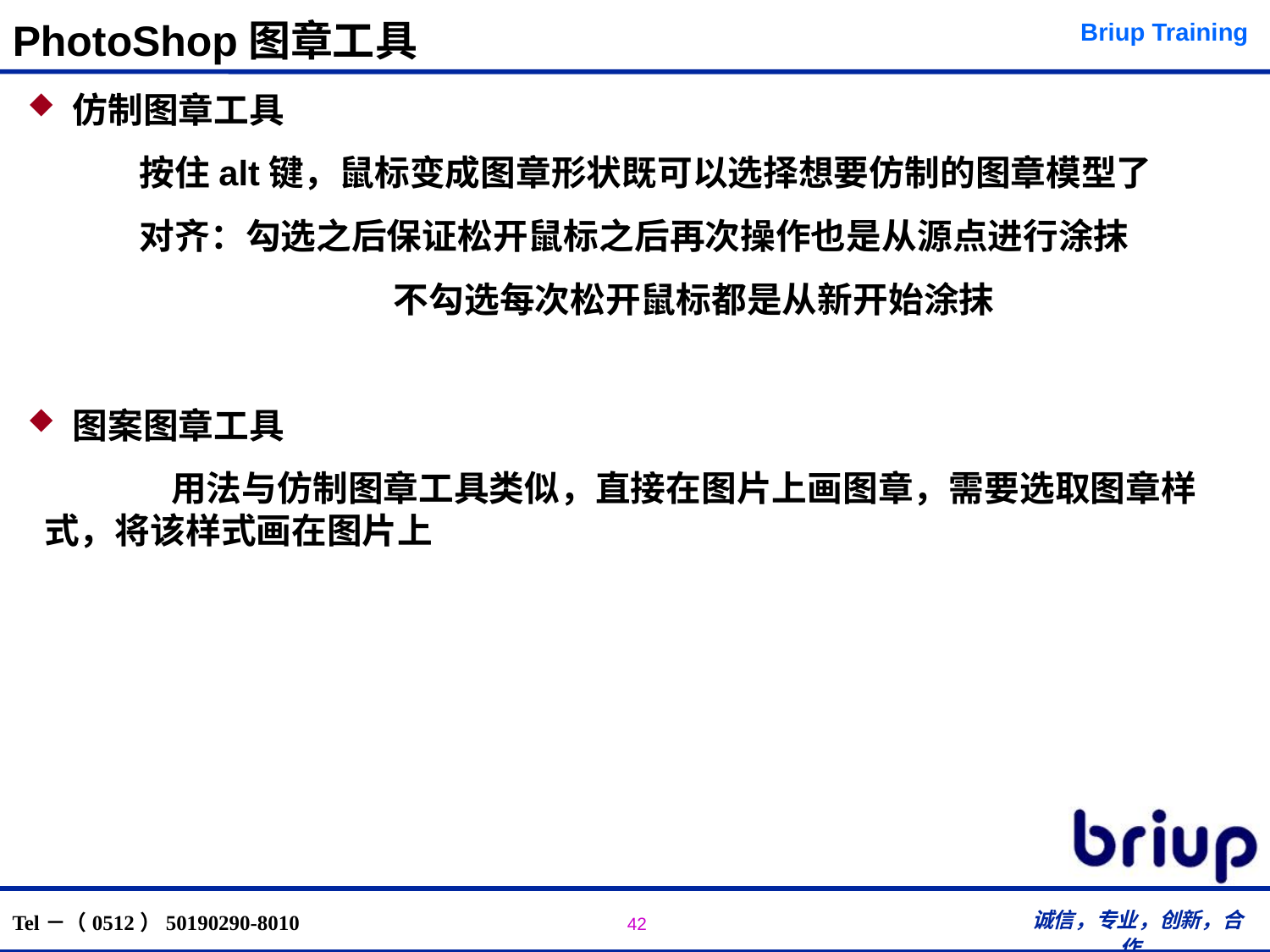

# PhotoShop图章工具
仿制图章工具
	按住alt键，鼠标变成图章形状既可以选择想要仿制的图章模型了
	对齐：勾选之后保证松开鼠标之后再次操作也是从源点进行涂抹
			不勾选每次松开鼠标都是从新开始涂抹

图案图章工具
	用法与仿制图章工具类似，直接在图片上画图章，需要选取图章样式，将该样式画在图片上